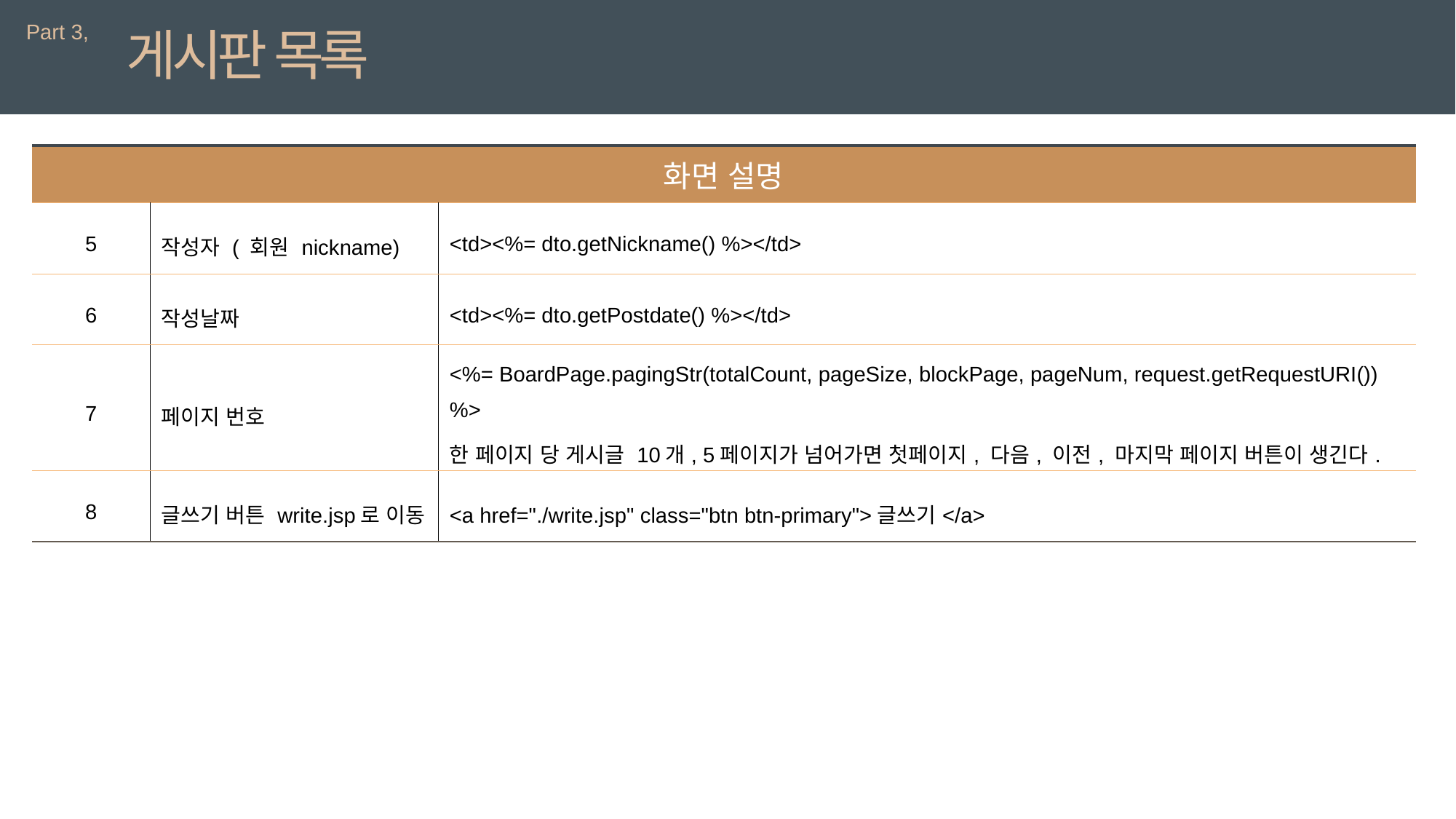

Part 3,
게시판 목록
| 화면 설명 |  |  |
| --- | --- | --- |
| 5 | 작성자 ( 회원 nickname) | <td><%= dto.getNickname() %></td> |
| 6 | 작성날짜 | <td><%= dto.getPostdate() %></td> |
| 7 | 페이지 번호 | <%= BoardPage.pagingStr(totalCount, pageSize, blockPage, pageNum, request.getRequestURI()) %> 한 페이지 당 게시글 10개, 5페이지가 넘어가면 첫페이지, 다음, 이전, 마지막 페이지 버튼이 생긴다. |
| 8 | 글쓰기 버튼 write.jsp로 이동 | <a href="./write.jsp" class="btn btn-primary">글쓰기</a> |